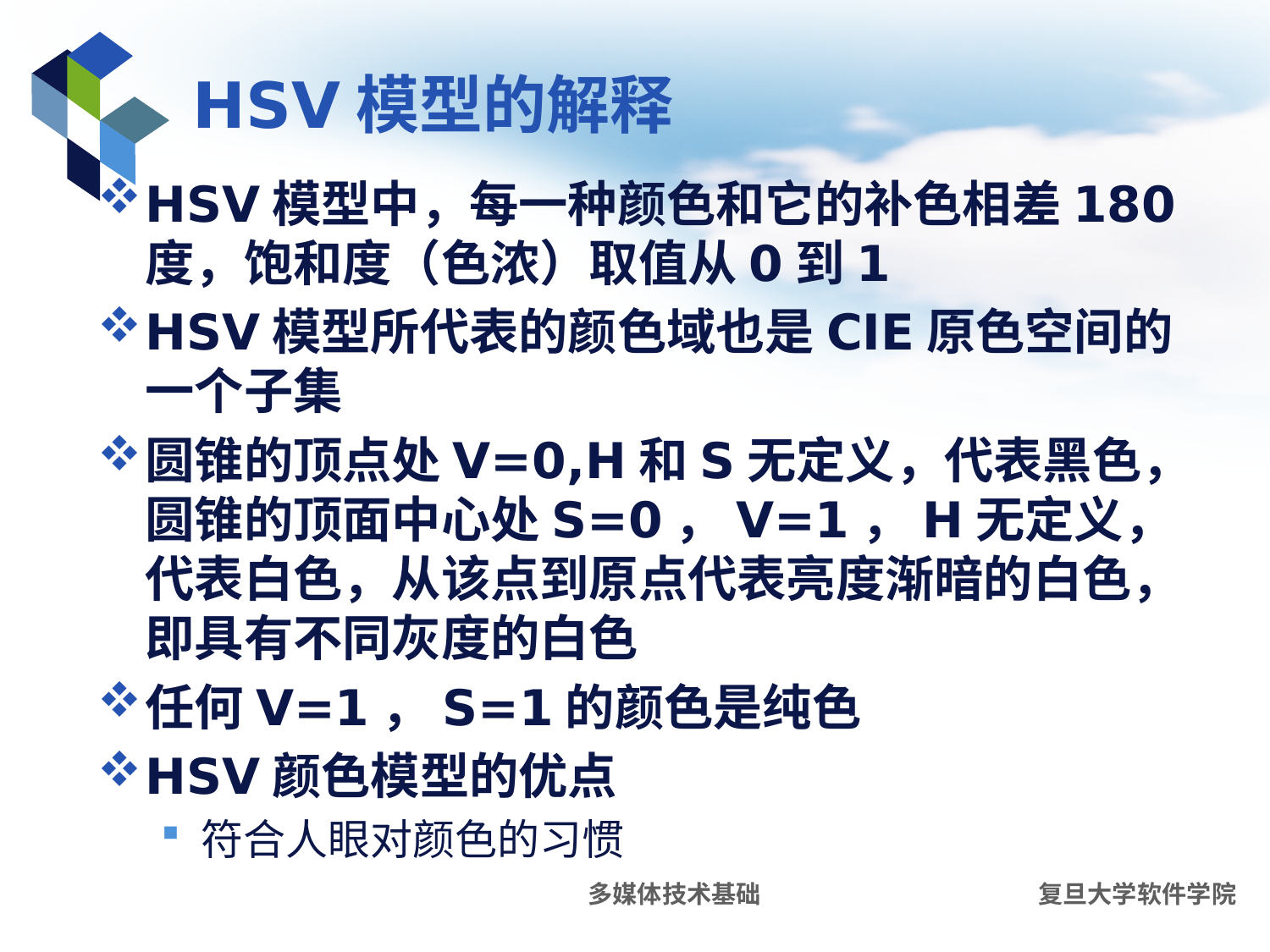

# HSV模型的解释
HSV模型中，每一种颜色和它的补色相差180度，饱和度（色浓）取值从0到1
HSV模型所代表的颜色域也是CIE原色空间的一个子集
圆锥的顶点处V=0,H和S无定义，代表黑色，圆锥的顶面中心处S=0，V=1，H无定义，代表白色，从该点到原点代表亮度渐暗的白色，即具有不同灰度的白色
任何V=1，S=1的颜色是纯色
HSV颜色模型的优点
符合人眼对颜色的习惯
多媒体技术基础